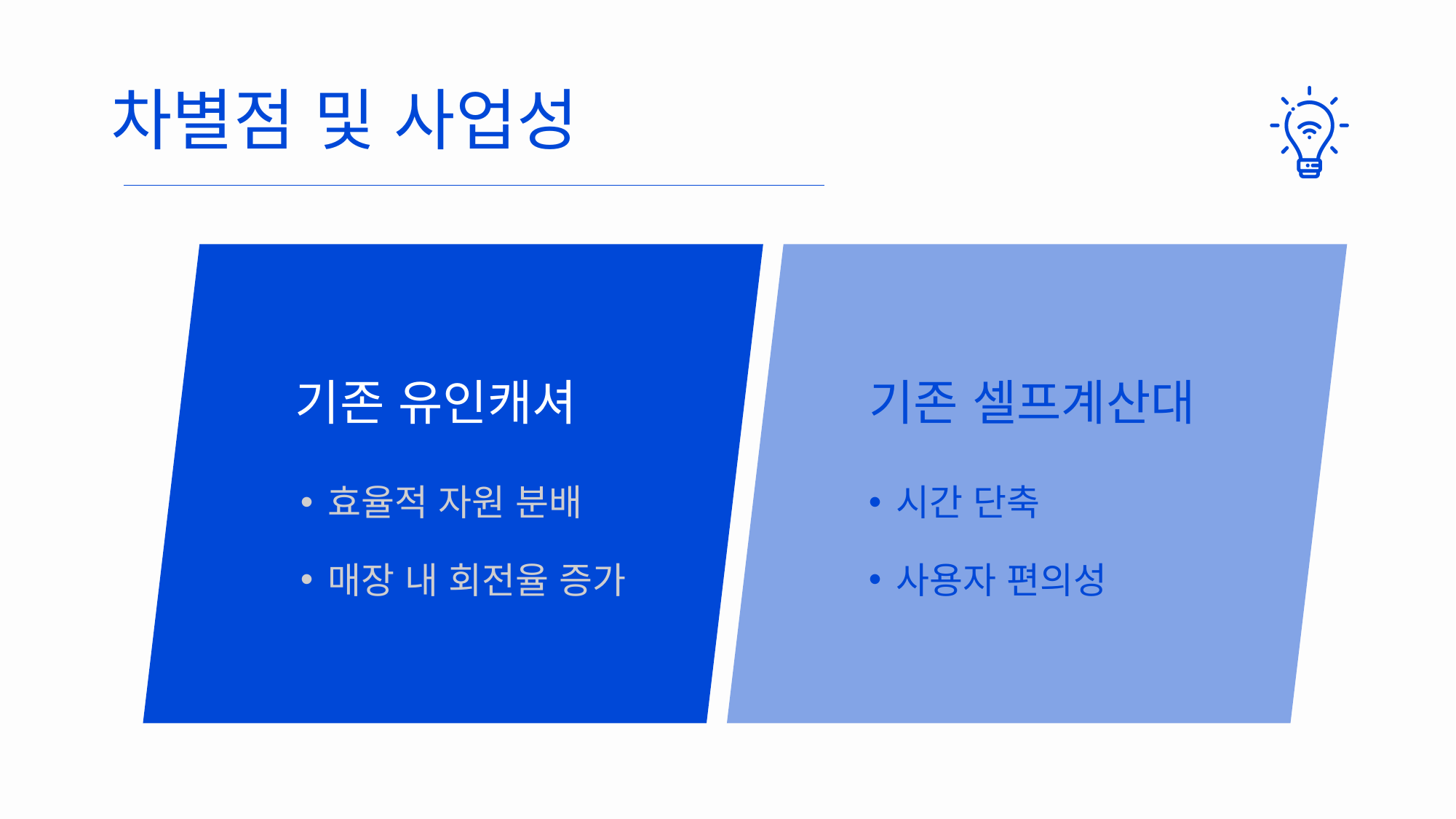

차별점 및 사업성

기존 유인캐셔
기존 셀프계산대
효율적 자원 분배
매장 내 회전율 증가
시간 단축
사용자 편의성